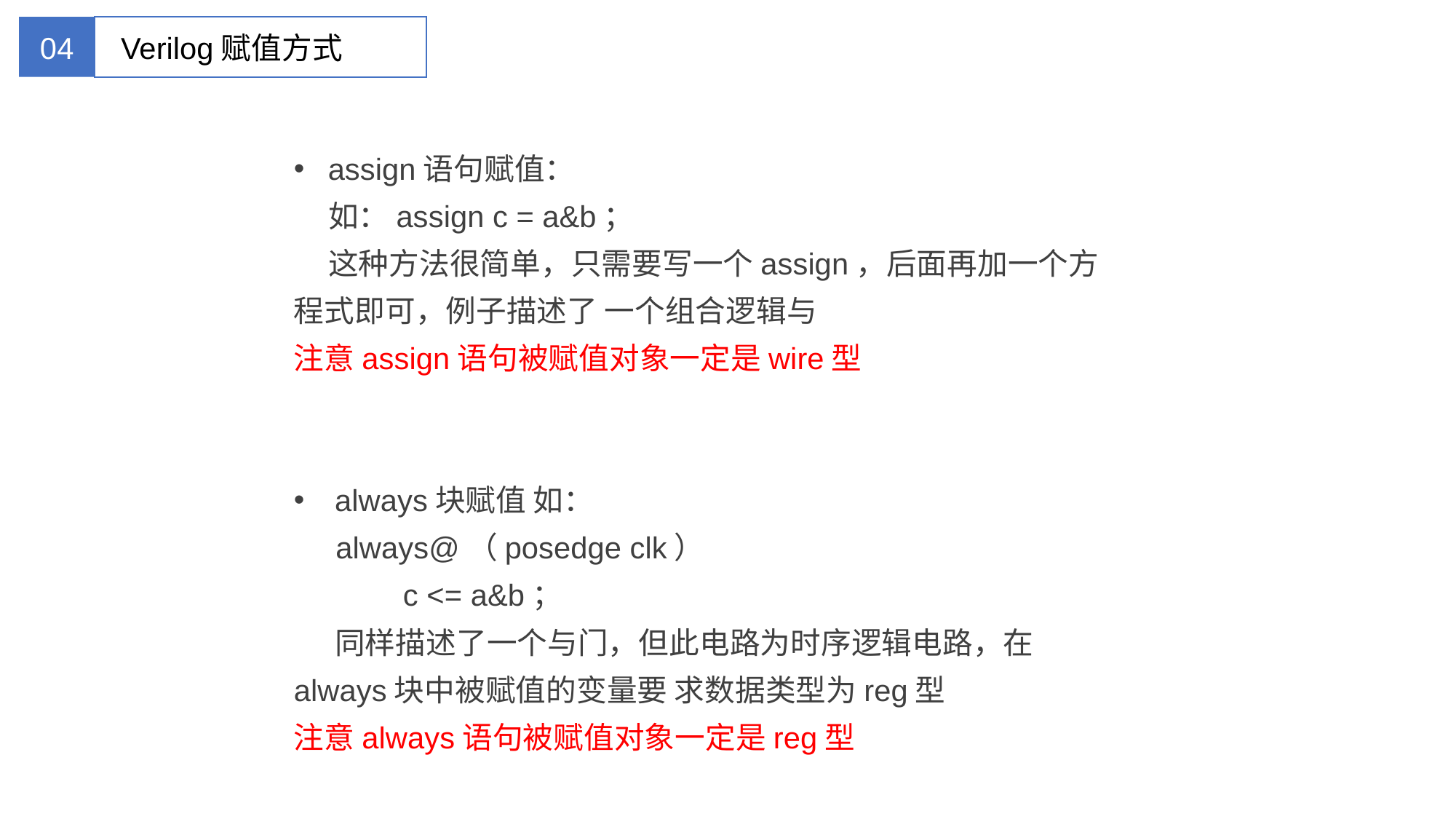

04

Verilog赋值方式
assign语句赋值：
    如：assign c = a&b；
    这种方法很简单，只需要写一个assign，后面再加一个方程式即可，例子描述了 一个组合逻辑与
注意assign语句被赋值对象一定是wire型

always块赋值 如：
     always@（posedge clk）
 	c <= a&b；
     同样描述了一个与门，但此电路为时序逻辑电路，在always块中被赋值的变量要 求数据类型为reg型
注意always语句被赋值对象一定是reg型